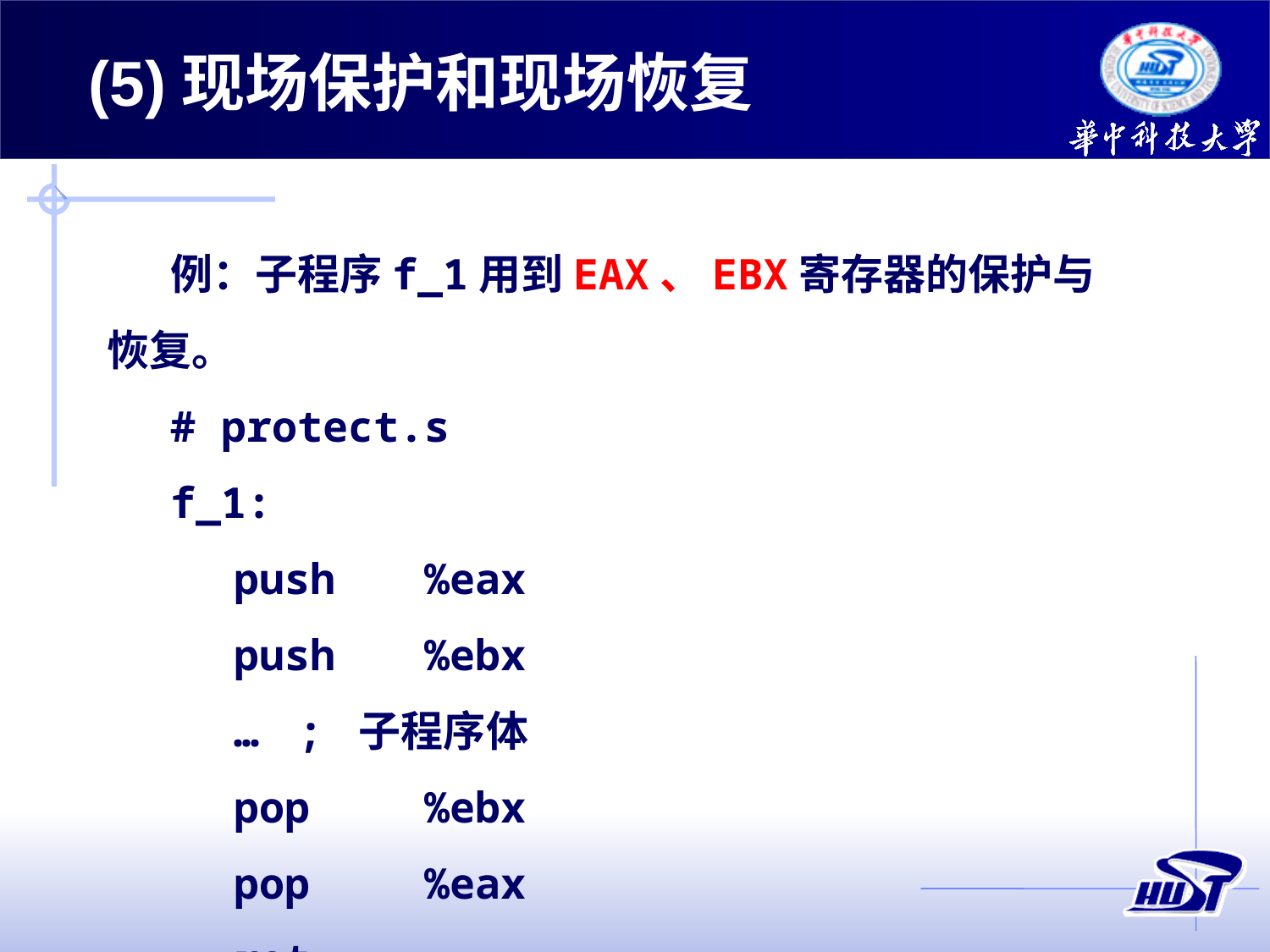

(5)现场保护和现场恢复
例：子程序f_1用到EAX、EBX寄存器的保护与恢复。
# protect.s
f_1:
push	%eax
push	%ebx
…	; 子程序体
pop	%ebx
pop	%eax
ret